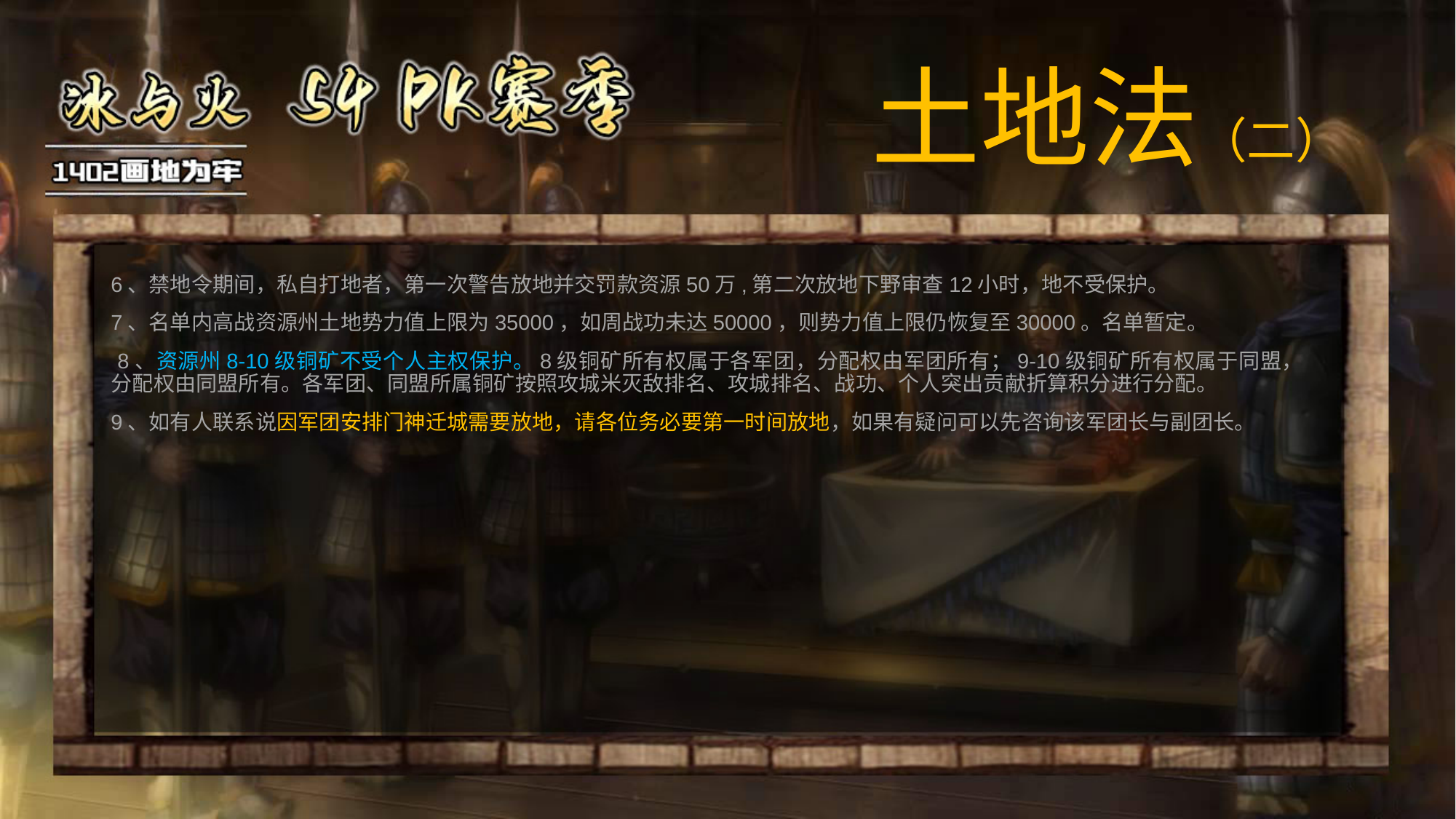

# 土地法（二）
6、禁地令期间，私自打地者，第一次警告放地并交罚款资源50万,第二次放地下野审查12小时，地不受保护。
7、名单内高战资源州土地势力值上限为35000，如周战功未达50000，则势力值上限仍恢复至30000。名单暂定。
 8、资源州8-10级铜矿不受个人主权保护。8级铜矿所有权属于各军团，分配权由军团所有；9-10级铜矿所有权属于同盟，分配权由同盟所有。各军团、同盟所属铜矿按照攻城米灭敌排名、攻城排名、战功、个人突出贡献折算积分进行分配。
9、如有人联系说因军团安排门神迁城需要放地，请各位务必要第一时间放地，如果有疑问可以先咨询该军团长与副团长。